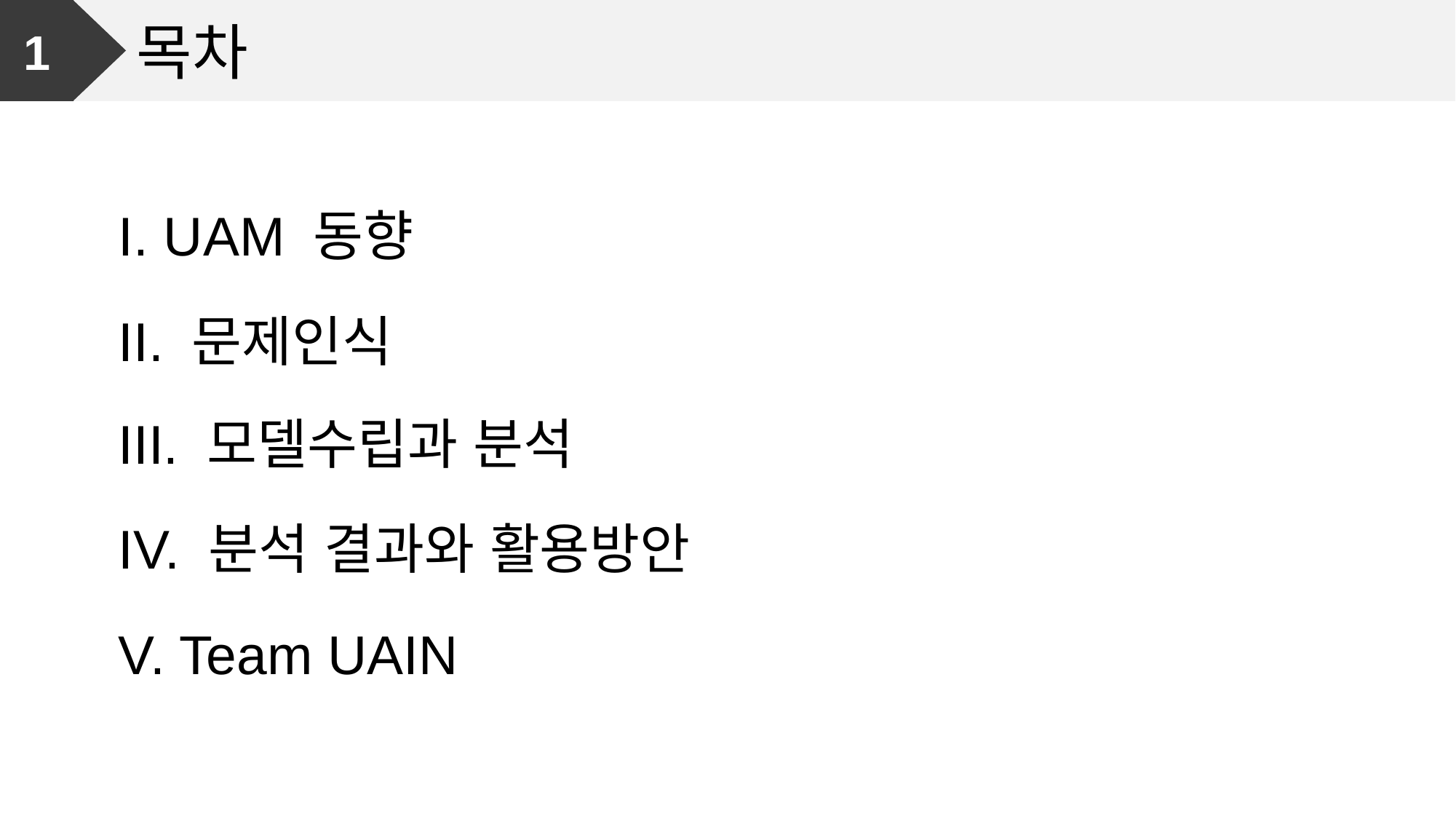

1

목차
I. UAM 동향
II. 문제인식
III. 모델수립과 분석
IV. 분석 결과와 활용방안
V. Team UAIN